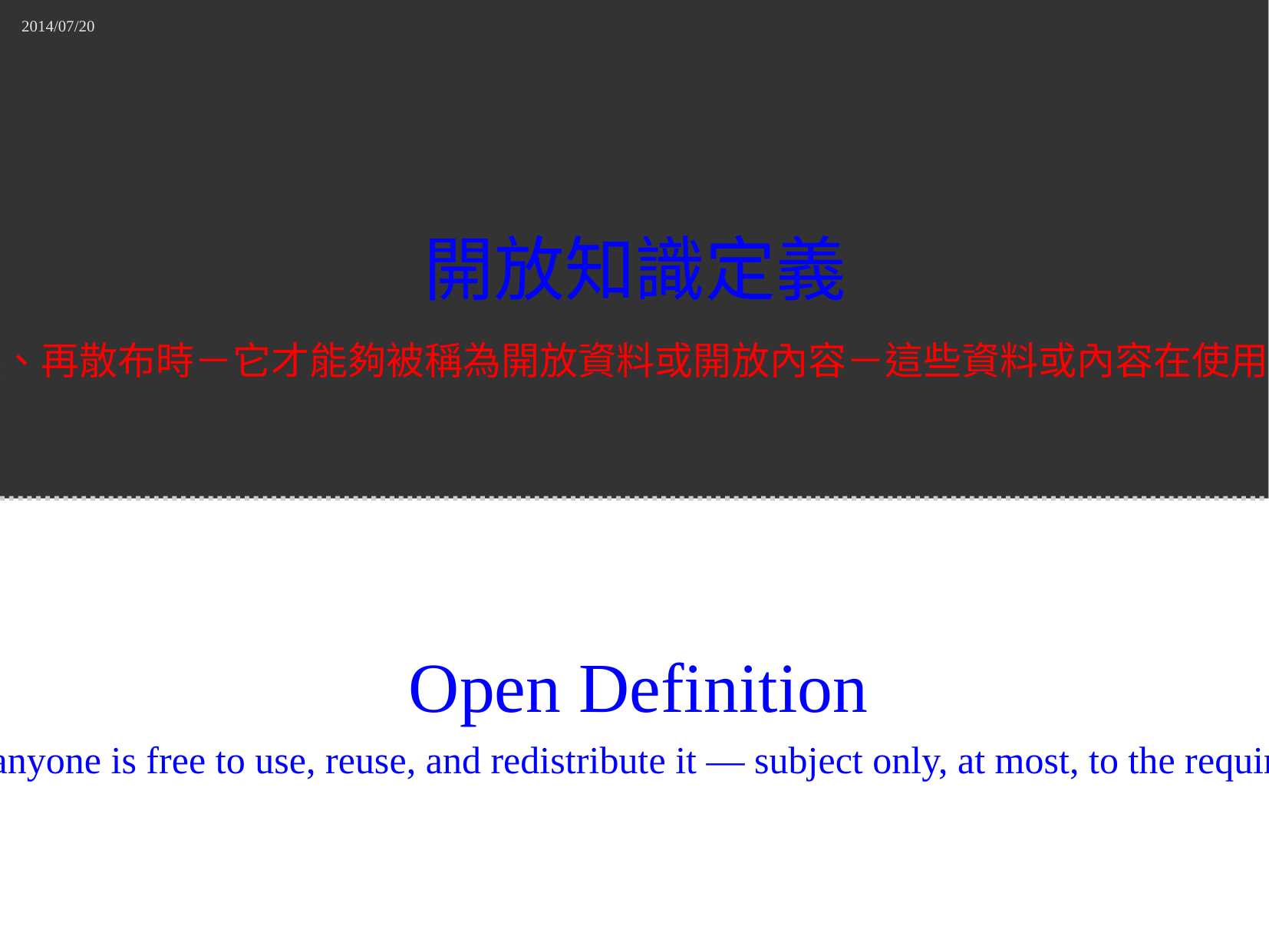

2014/07/20
開放知識定義
「當資料或內容被抽取出任一塊，都可以讓任何人自由地使用、重製、再散布時－它才能夠被稱為開放資料或開放內容－這些資料或內容在使用上的最大限制，最多只能包括顯名聲明以及相同方式分享的要求！」
Open Definition
“A piece of data or content is open if anyone is free to use, reuse, and redistribute it — subject only, at most, to the requirement to attribute and/or share-alike.”